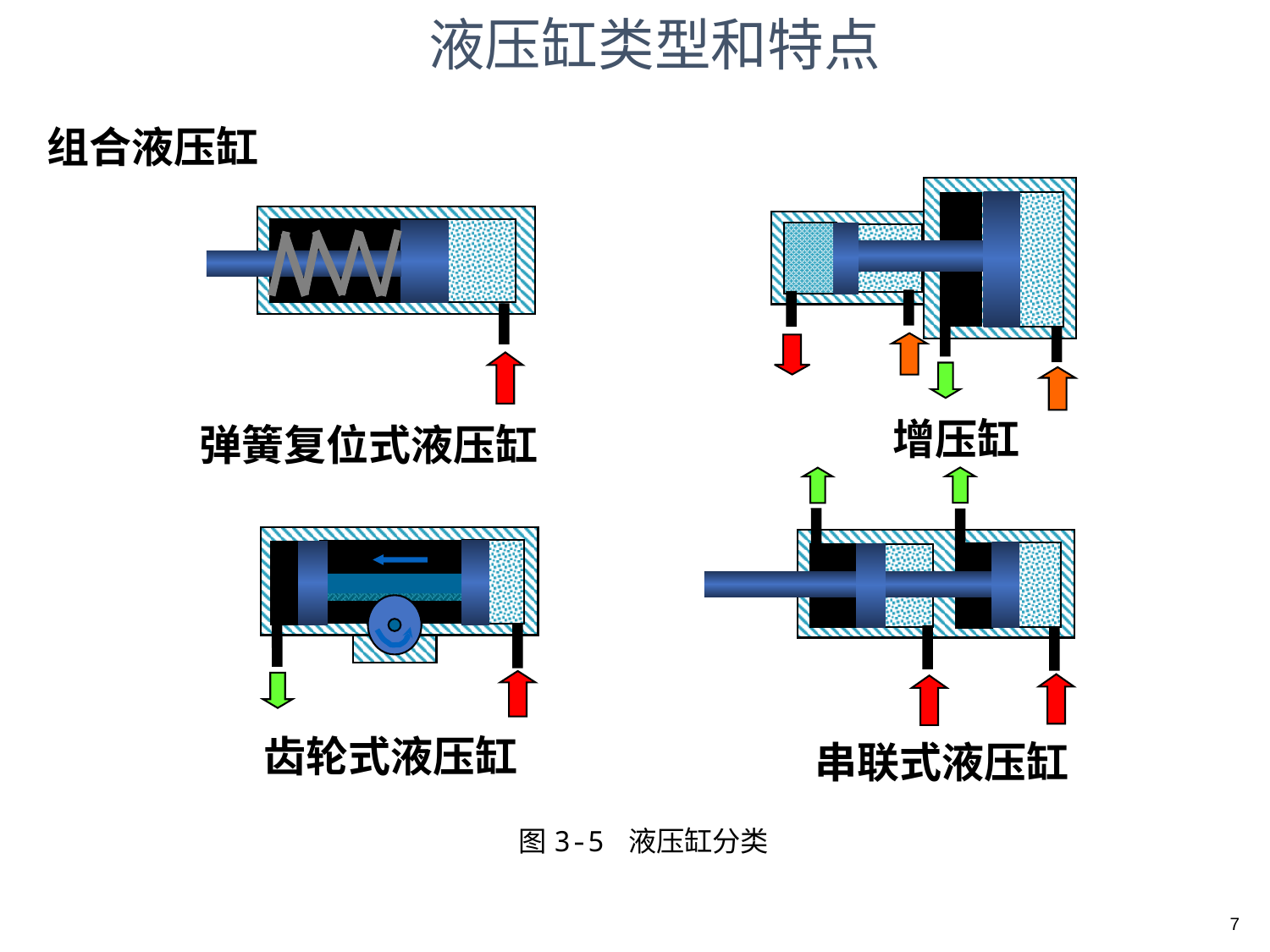

液压缸类型和特点
组合液压缸

增压缸
弹簧复位式液压缸

齿轮式液压缸
串联式液压缸
图3-5 液压缸分类

7